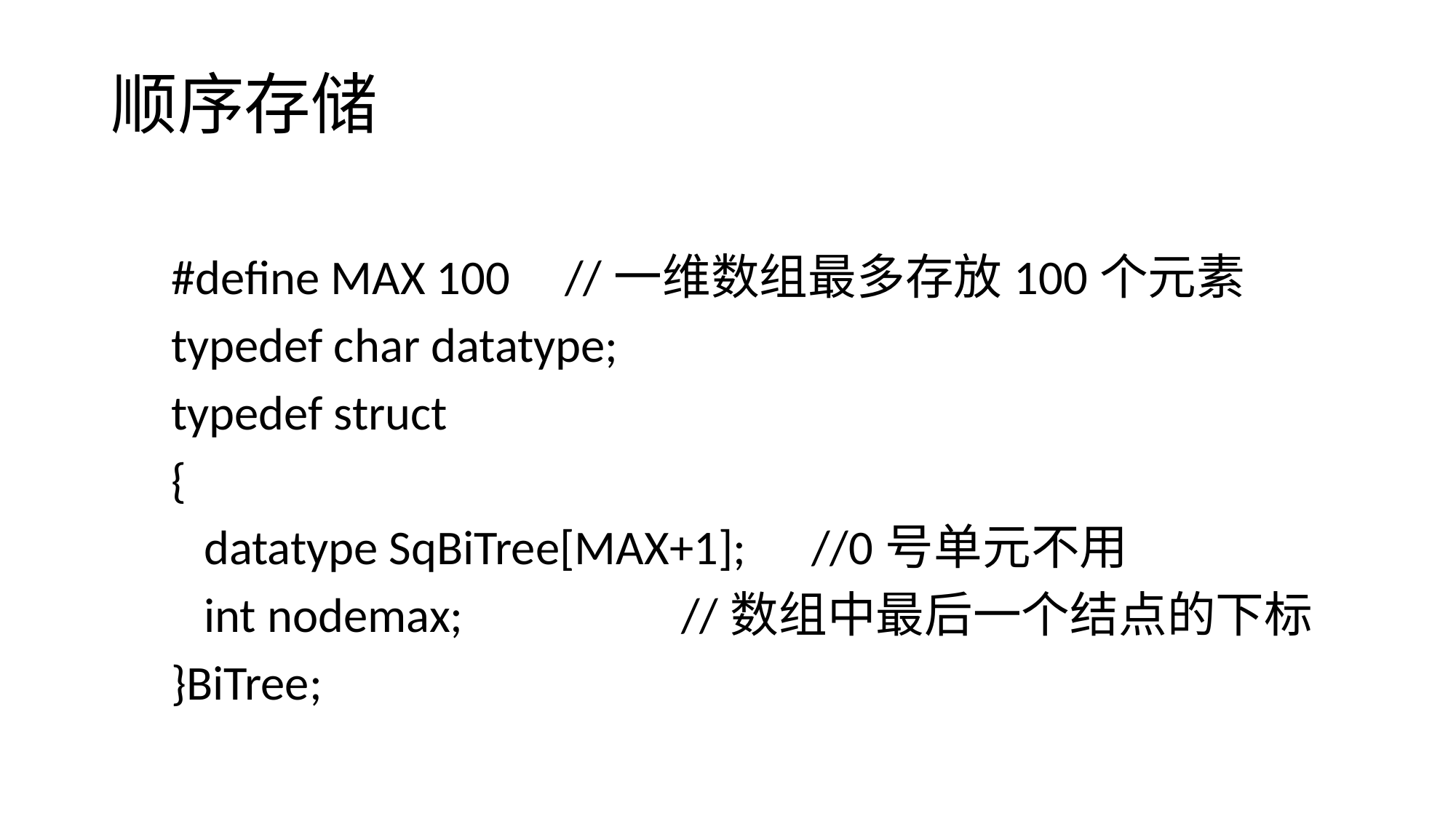

# 顺序存储

　#define MAX 100     //一维数组最多存放100个元素
　typedef char datatype;
　typedef struct
　{
　   datatype SqBiTree[MAX+1];      //0号单元不用
　   int nodemax;　　　　//数组中最后一个结点的下标
　}BiTree;